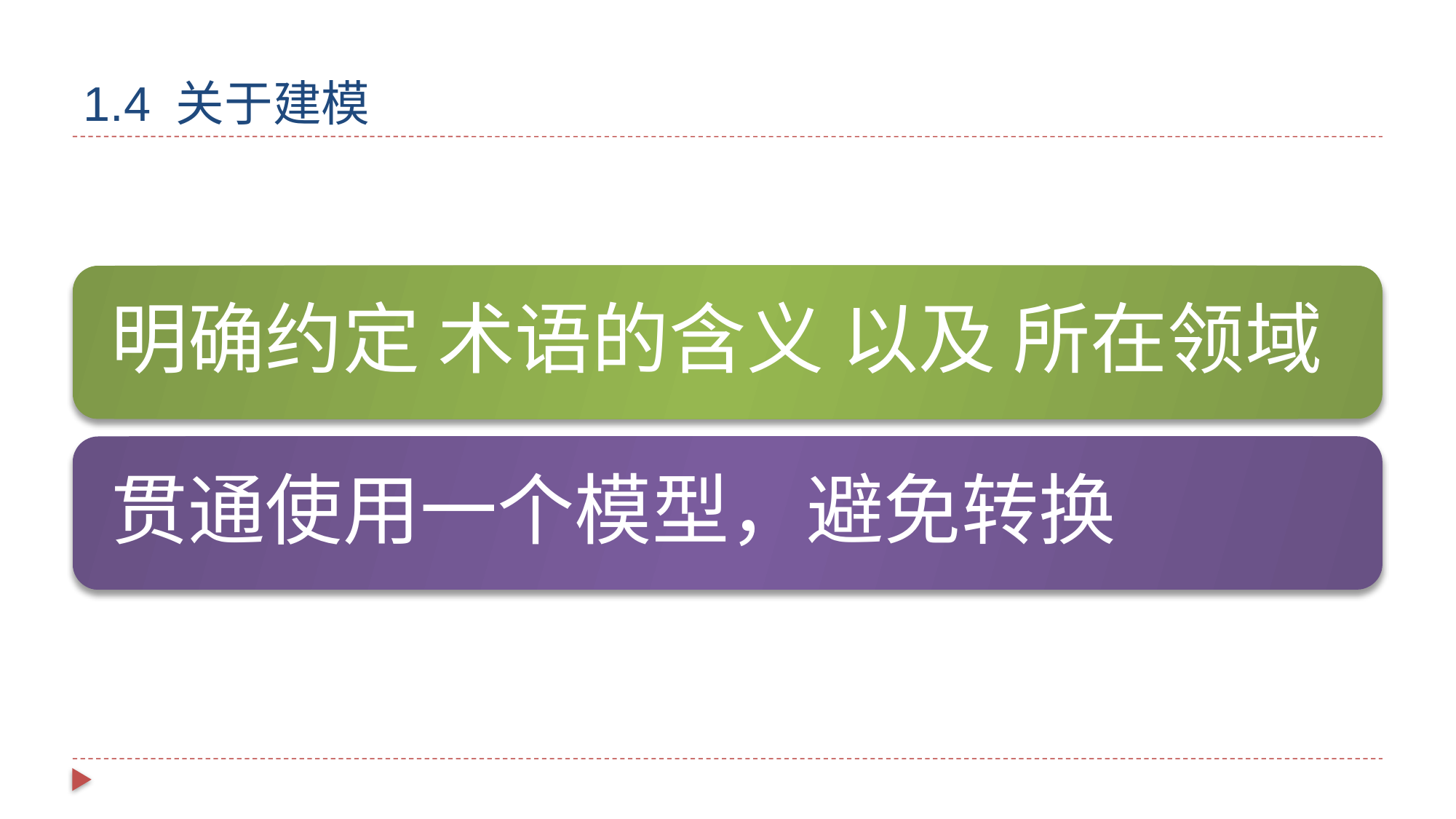

# 1.4 关于建模
明确约定 术语的含义 以及 所在领域
贯通使用一个模型，避免转换